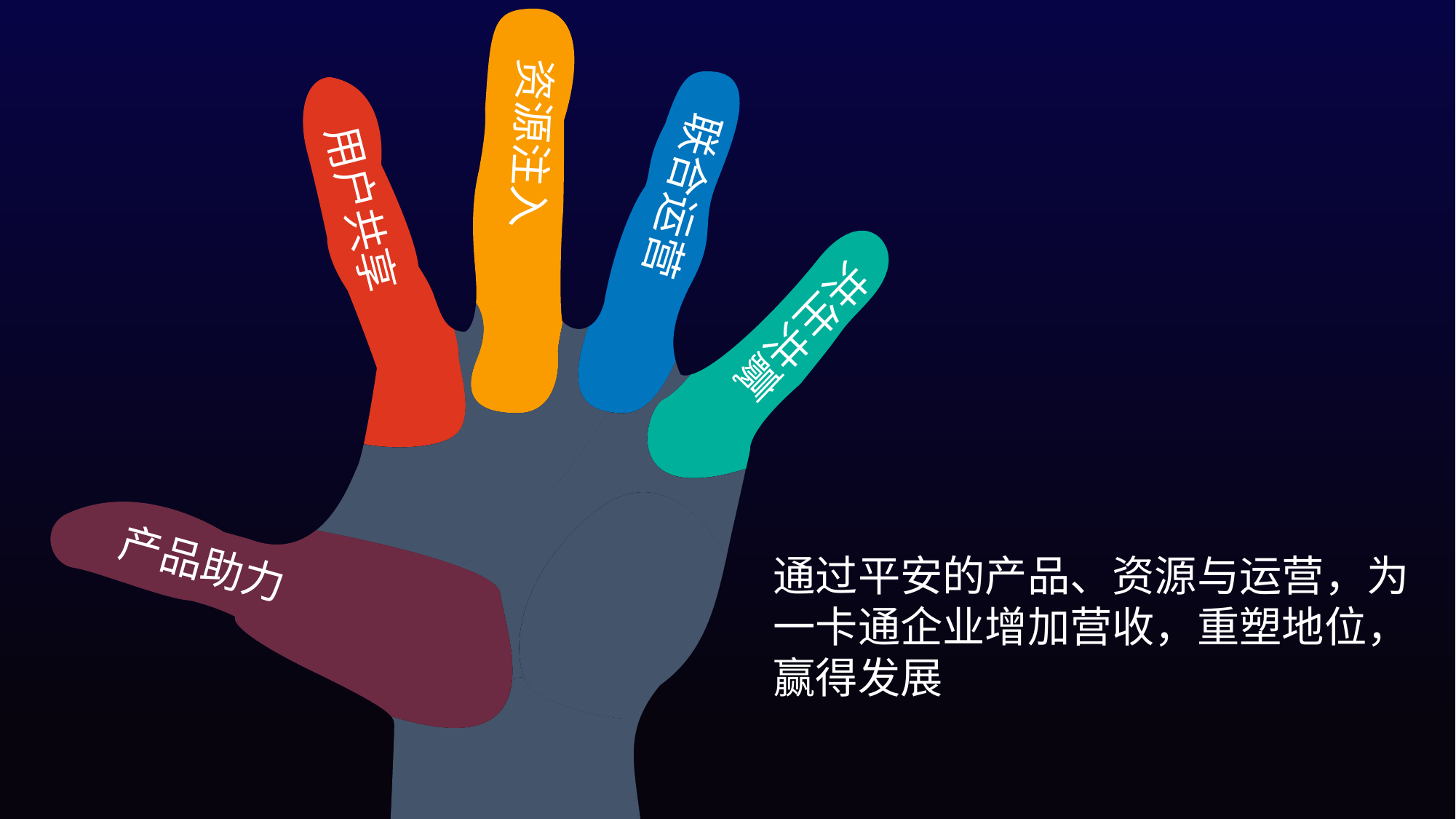

资源注入
联合运营
用户共享
共生共赢
产品助力
通过平安的产品、资源与运营，为一卡通企业增加营收，重塑地位，赢得发展